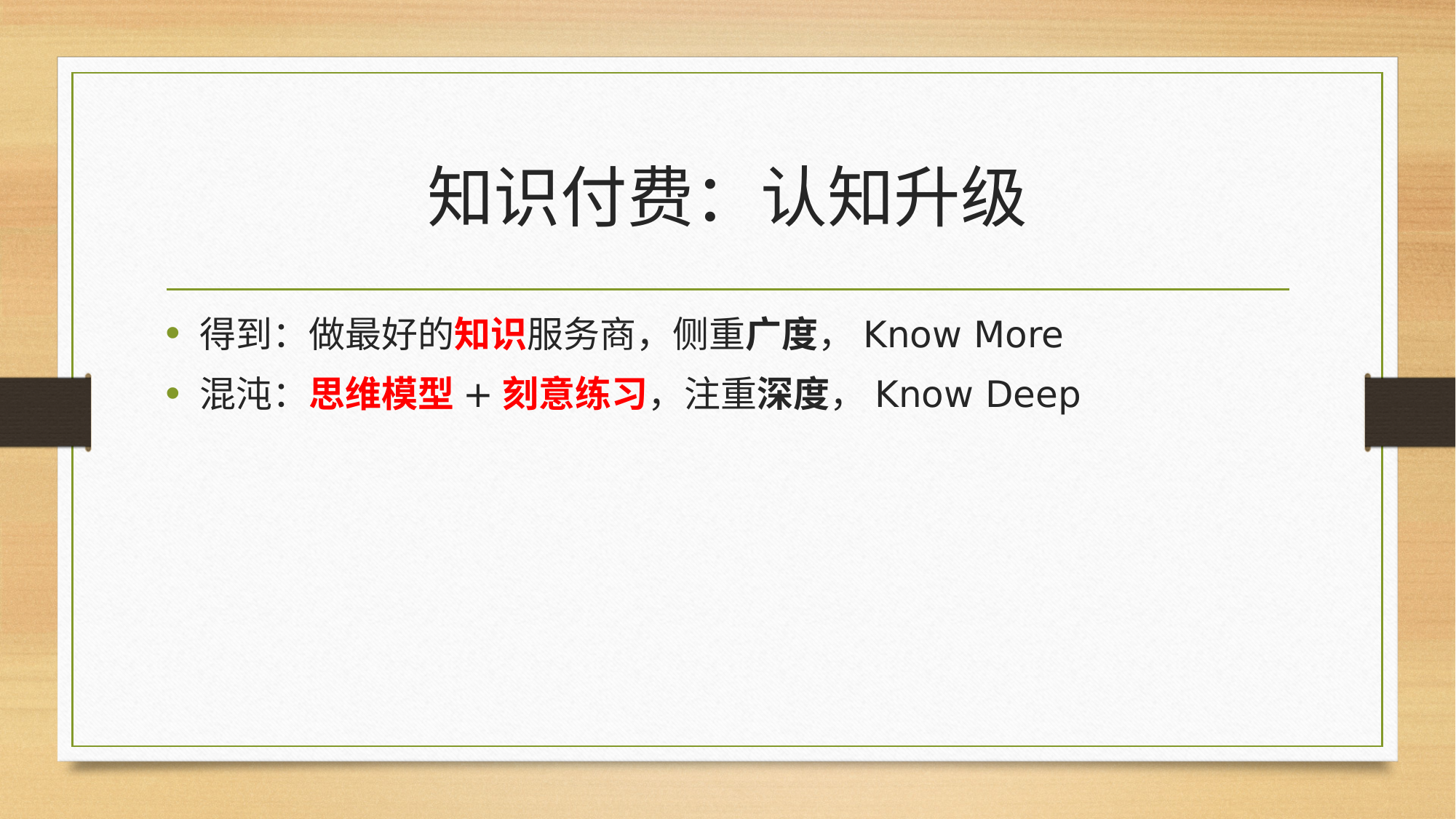

# 知识付费：认知升级
得到：做最好的知识服务商，侧重广度，Know More
混沌：思维模型+刻意练习，注重深度，Know Deep